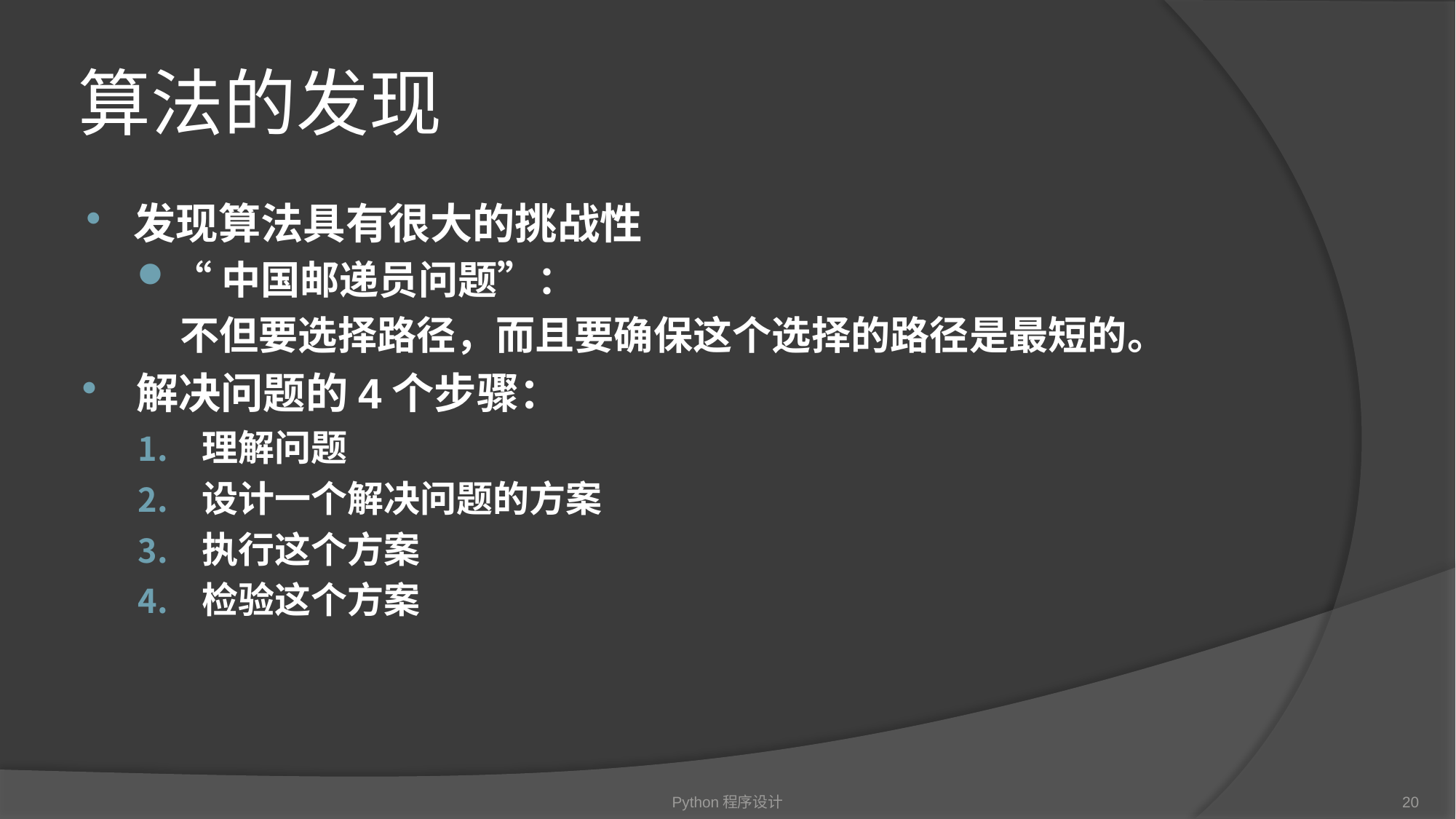

# 算法的发现
发现算法具有很大的挑战性
“中国邮递员问题”：
不但要选择路径，而且要确保这个选择的路径是最短的。
解决问题的4个步骤：
理解问题
设计一个解决问题的方案
执行这个方案
检验这个方案

Python程序设计
20